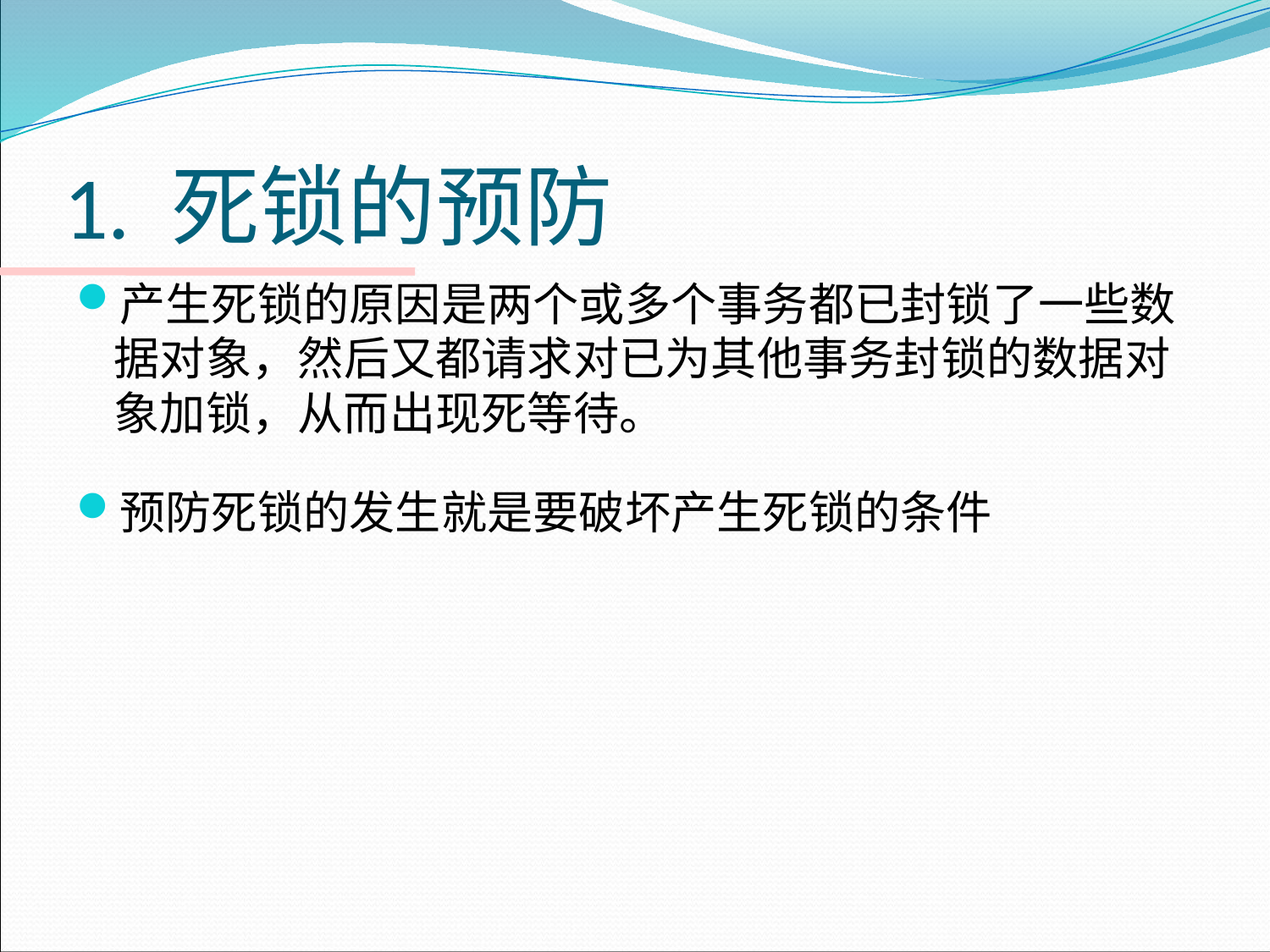

# 1. 死锁的预防
产生死锁的原因是两个或多个事务都已封锁了一些数据对象，然后又都请求对已为其他事务封锁的数据对象加锁，从而出现死等待。
预防死锁的发生就是要破坏产生死锁的条件
1023